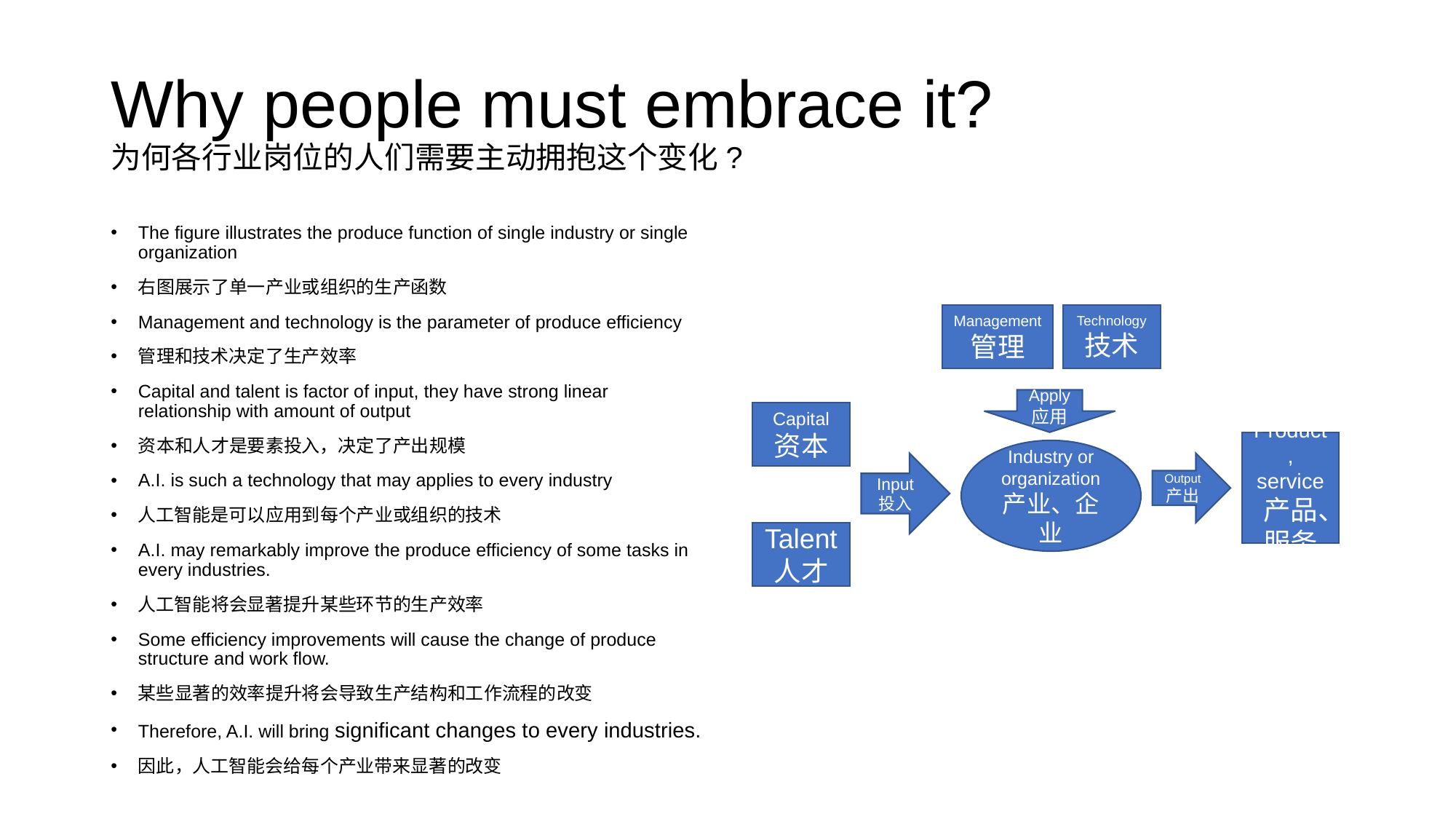

# Why people must embrace it? 为何各行业岗位的人们需要主动拥抱这个变化?
The figure illustrates the produce function of single industry or single organization
右图展示了单一产业或组织的生产函数
Management and technology is the parameter of produce efficiency
管理和技术决定了生产效率
Capital and talent is factor of input, they have strong linear relationship with amount of output
资本和人才是要素投入，决定了产出规模
A.I. is such a technology that may applies to every industry
人工智能是可以应用到每个产业或组织的技术
A.I. may remarkably improve the produce efficiency of some tasks in every industries.
人工智能将会显著提升某些环节的生产效率
Some efficiency improvements will cause the change of produce structure and work flow.
某些显著的效率提升将会导致生产结构和工作流程的改变
Therefore, A.I. will bring significant changes to every industries.
因此，人工智能会给每个产业带来显著的改变
Management
管理
Technology
技术
Apply
应用
Capital
资本
Product, service
产品、服务
Industry or organization
产业、企业
Input
投入
Output
产出
Talent
人才